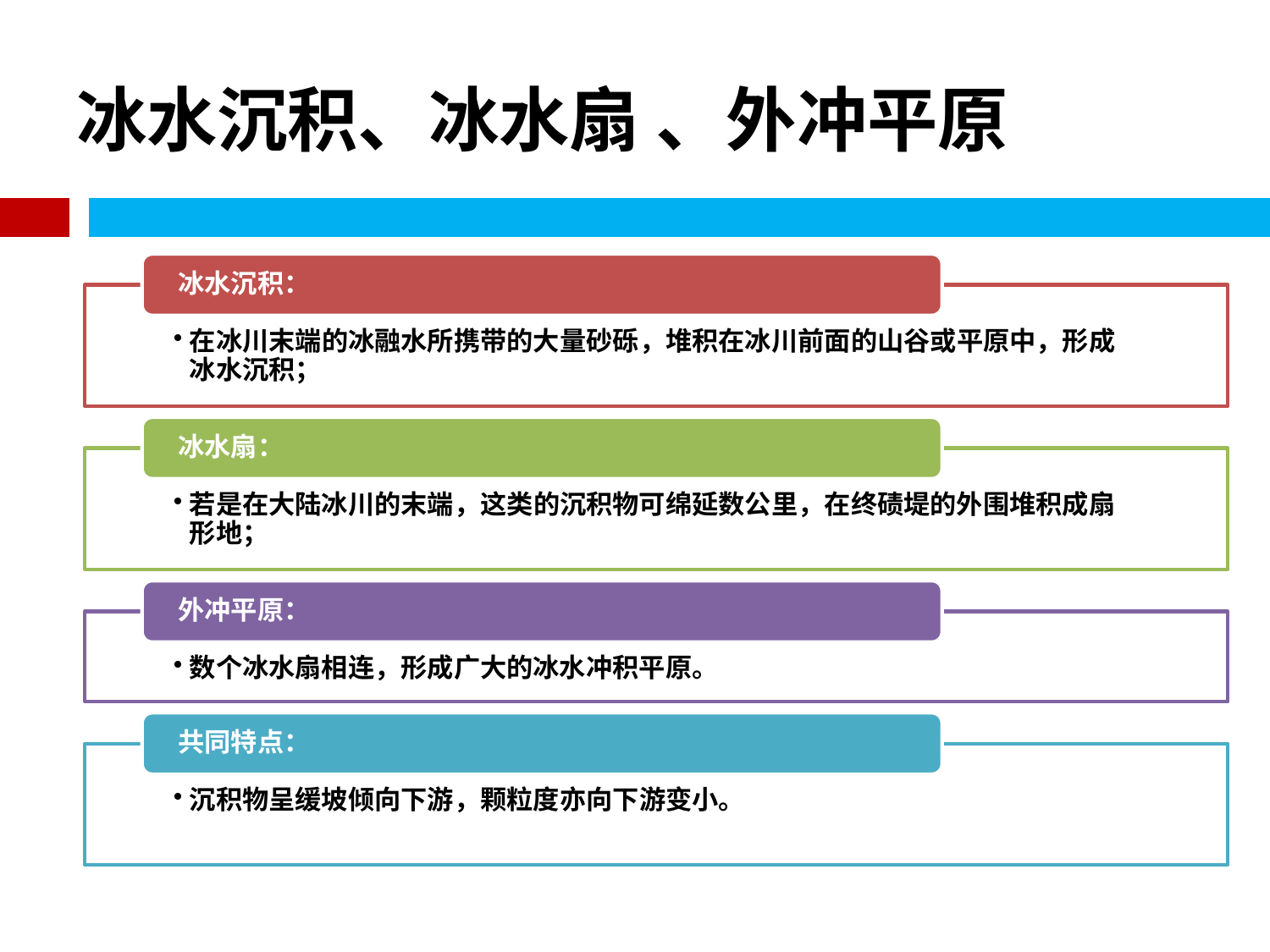

# 冰水沉积、冰水扇 、外冲平原
在冰川末端的冰融水所携带的大量砂砾，堆积在冰川前面的山谷或平原中，形成冰水沉积；
冰水沉积：
若是在大陆冰川的末端，这类的沉积物可绵延数公里，在终碛堤的外围堆积成扇形地；
冰水扇：
数个冰水扇相连，形成广大的冰水冲积平原。
外冲平原：
沉积物呈缓坡倾向下游，颗粒度亦向下游变小。
共同特点：